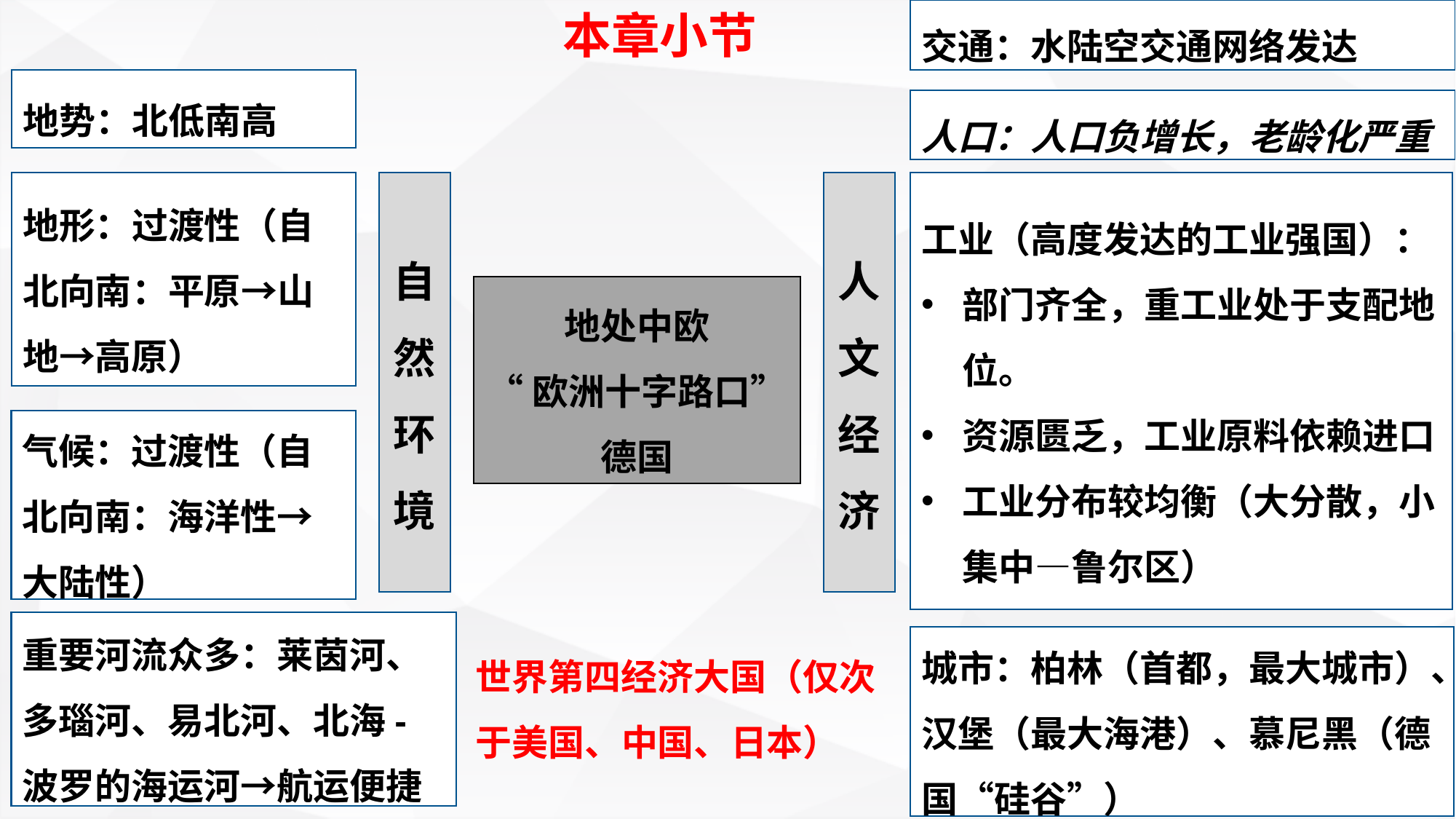

本章小节
交通：水陆空交通网络发达
地势：北低南高
人口：人口负增长，老龄化严重
地形：过渡性（自北向南：平原→山地→高原）
自然环境
人文经济
工业（高度发达的工业强国）：
部门齐全，重工业处于支配地位。
资源匮乏，工业原料依赖进口
工业分布较均衡（大分散，小集中—鲁尔区）
地处中欧
“欧洲十字路口”
德国
气候：过渡性（自北向南：海洋性→大陆性）
重要河流众多：莱茵河、多瑙河、易北河、北海-波罗的海运河→航运便捷
城市：柏林（首都，最大城市）、汉堡（最大海港）、慕尼黑（德国“硅谷”）
世界第四经济大国（仅次于美国、中国、日本）